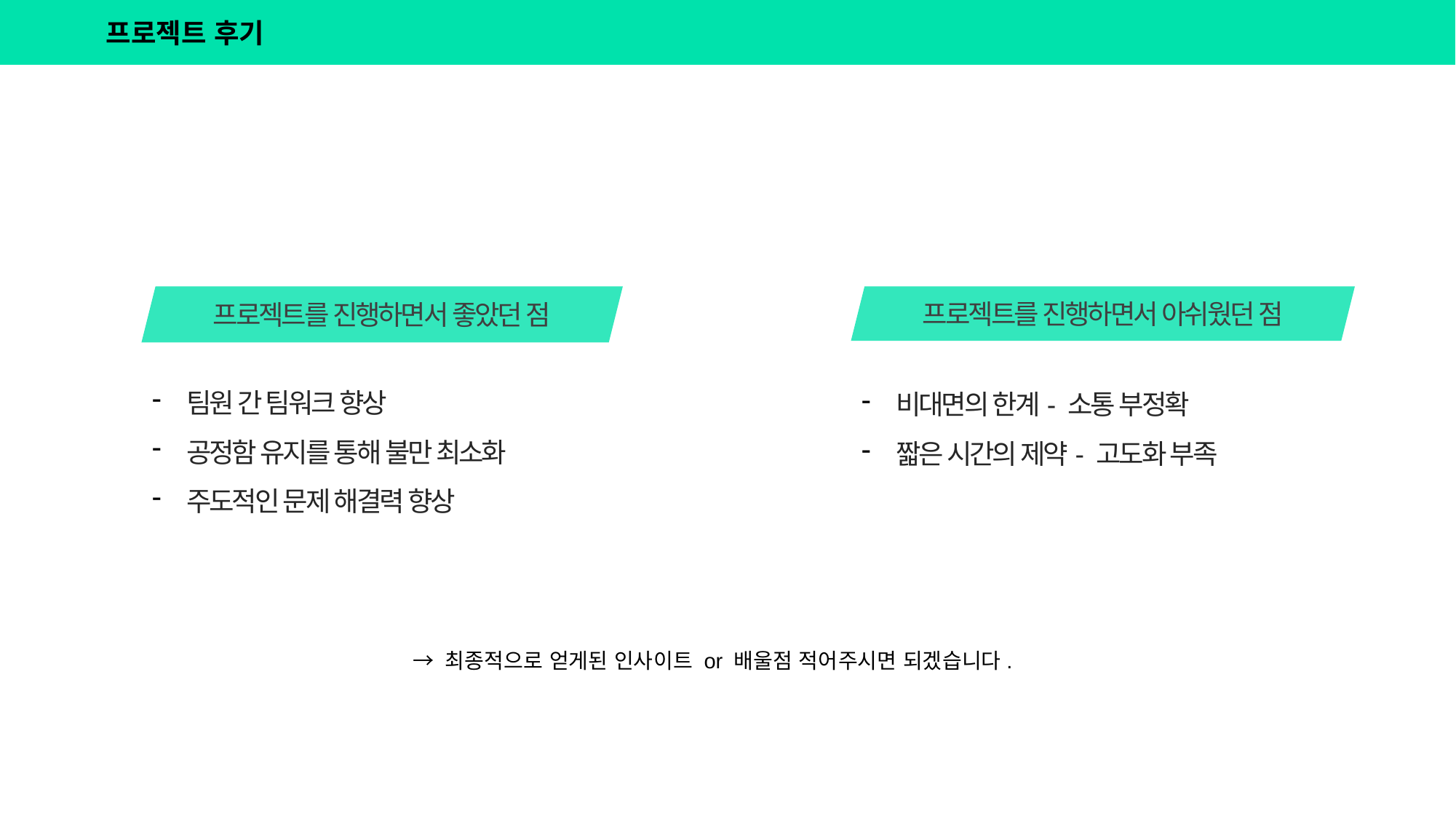

프로젝트 후기

프로젝트를 진행하면서 좋았던 점

프로젝트를 진행하면서 아쉬웠던 점
팀원 간 팀워크 향상
공정함 유지를 통해 불만 최소화
주도적인 문제 해결력 향상

비대면의 한계- 소통 부정확
짧은 시간의 제약- 고도화 부족
→ 최종적으로 얻게된 인사이트 or 배울점 적어주시면 되겠습니다.